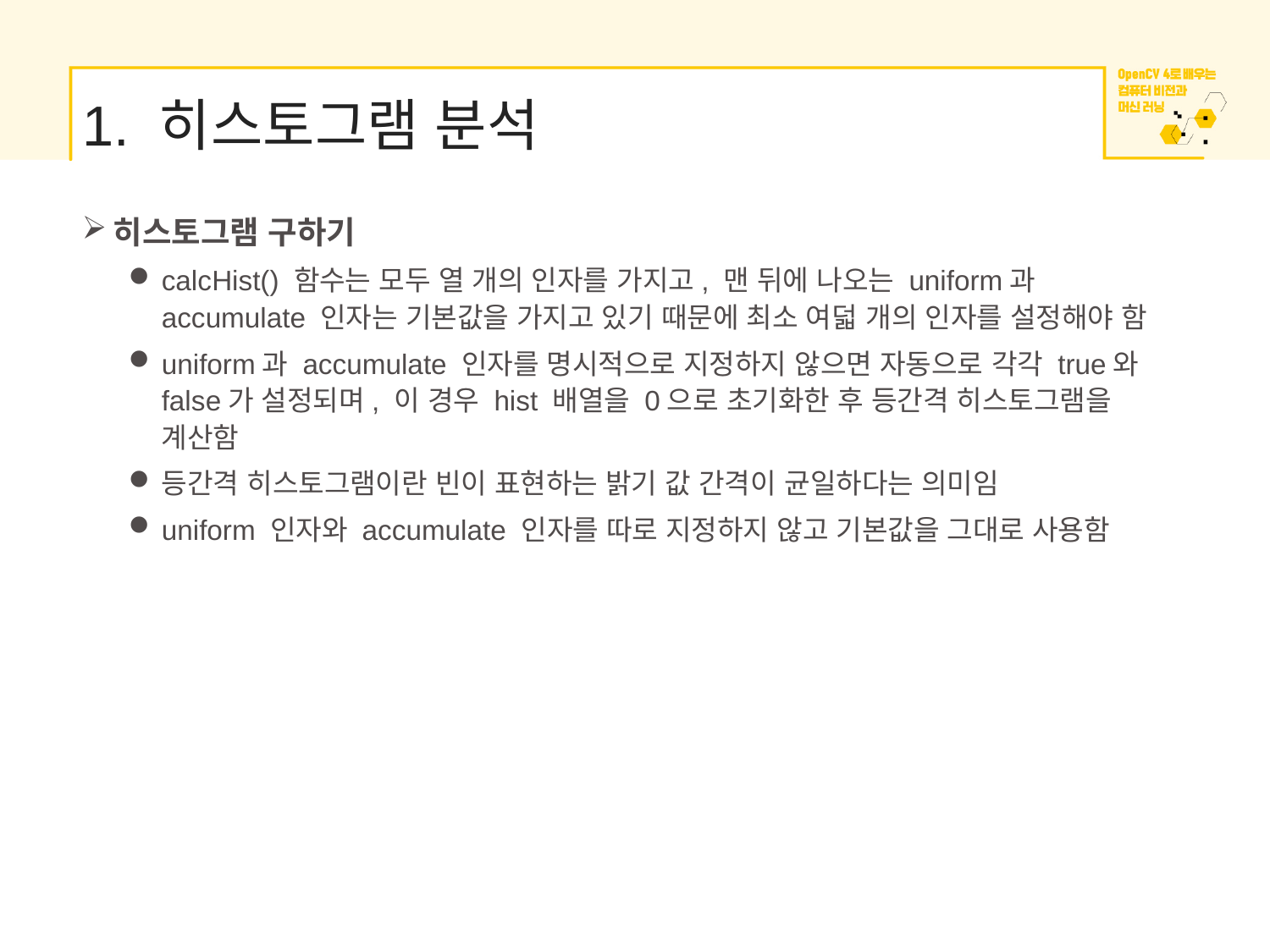

# 1. 히스토그램 분석
히스토그램 구하기
calcHist() 함수는 모두 열 개의 인자를 가지고, 맨 뒤에 나오는 uniform과 accumulate 인자는 기본값을 가지고 있기 때문에 최소 여덟 개의 인자를 설정해야 함
uniform과 accumulate 인자를 명시적으로 지정하지 않으면 자동으로 각각 true와 false가 설정되며, 이 경우 hist 배열을 0으로 초기화한 후 등간격 히스토그램을 계산함
등간격 히스토그램이란 빈이 표현하는 밝기 값 간격이 균일하다는 의미임
uniform 인자와 accumulate 인자를 따로 지정하지 않고 기본값을 그대로 사용함